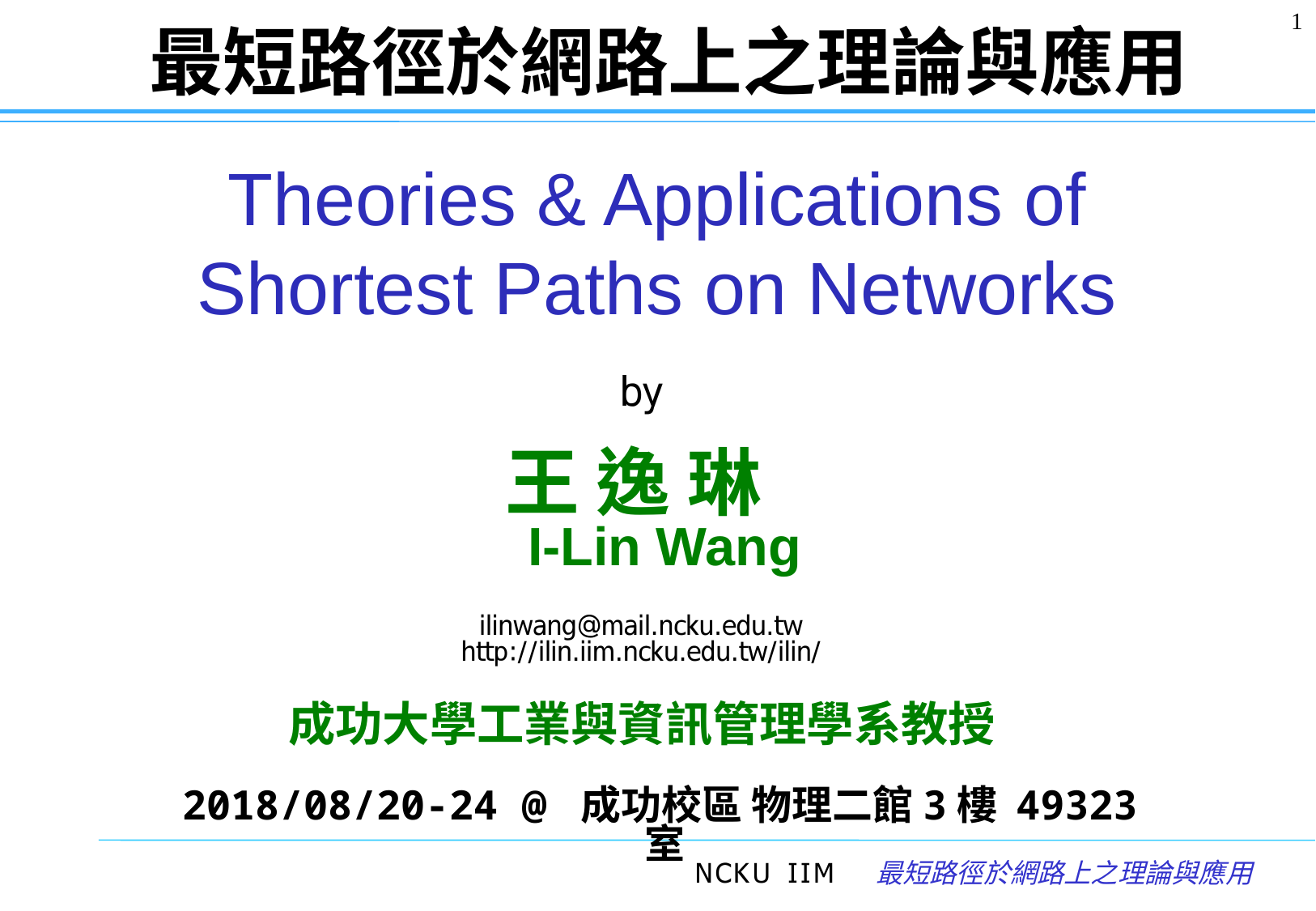

1
最短路徑於網路上之理論與應用
# Theories & Applications of Shortest Paths on Networks
by

王 逸 琳
I-Lin Wang

ilinwang@mail.ncku.edu.tw
http://ilin.iim.ncku.edu.tw/ilin/

成功大學工業與資訊管理學系教授
2018/08/20-24 @ 成功校區 物理二館3樓 49323室